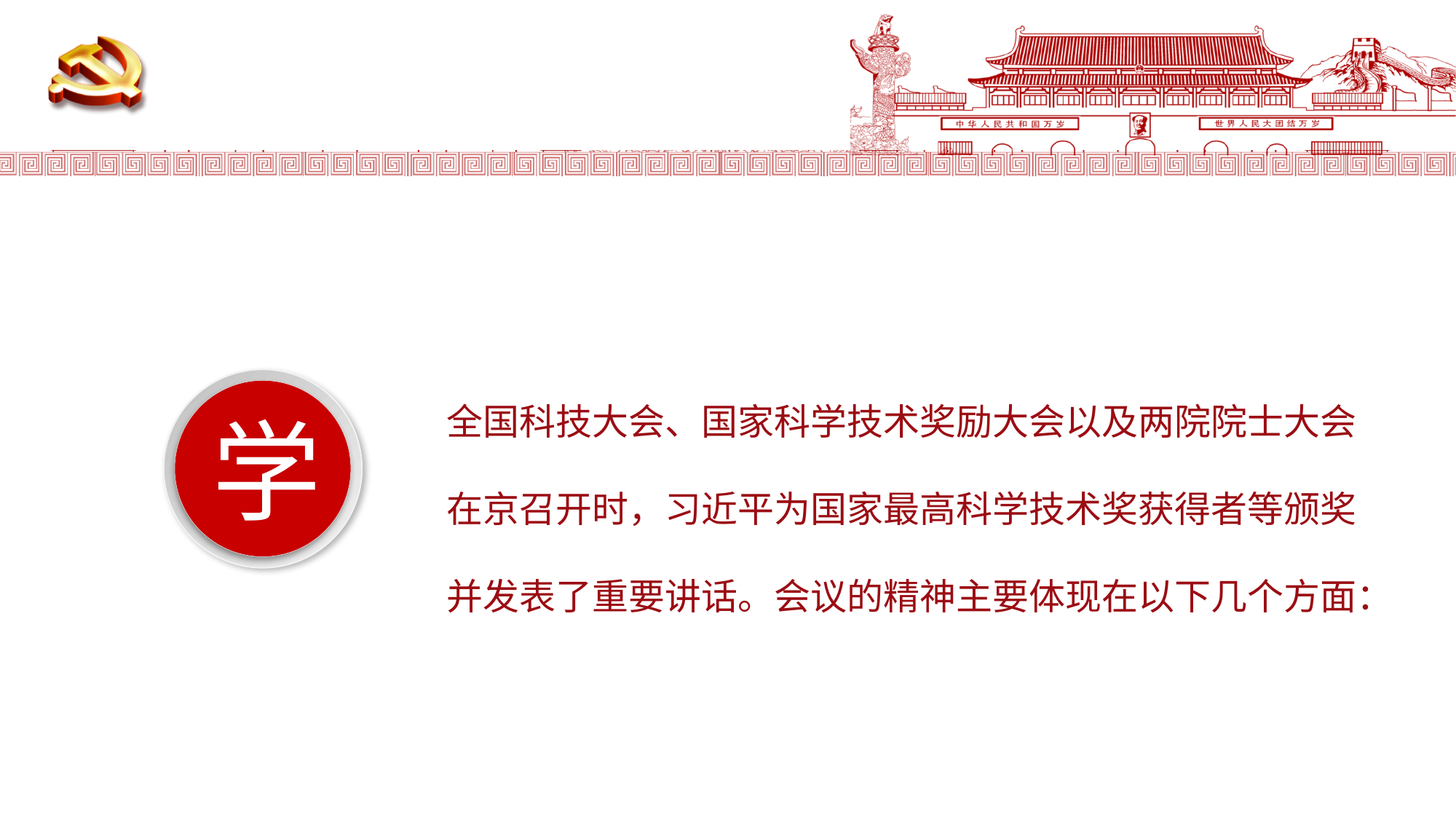

全国科技大会、国家科学技术奖励大会以及两院院士大会
在京召开时，习近平为国家最高科学技术奖获得者等颁奖
并发表了重要讲话。会议的精神主要体现在以下几个方面：

学